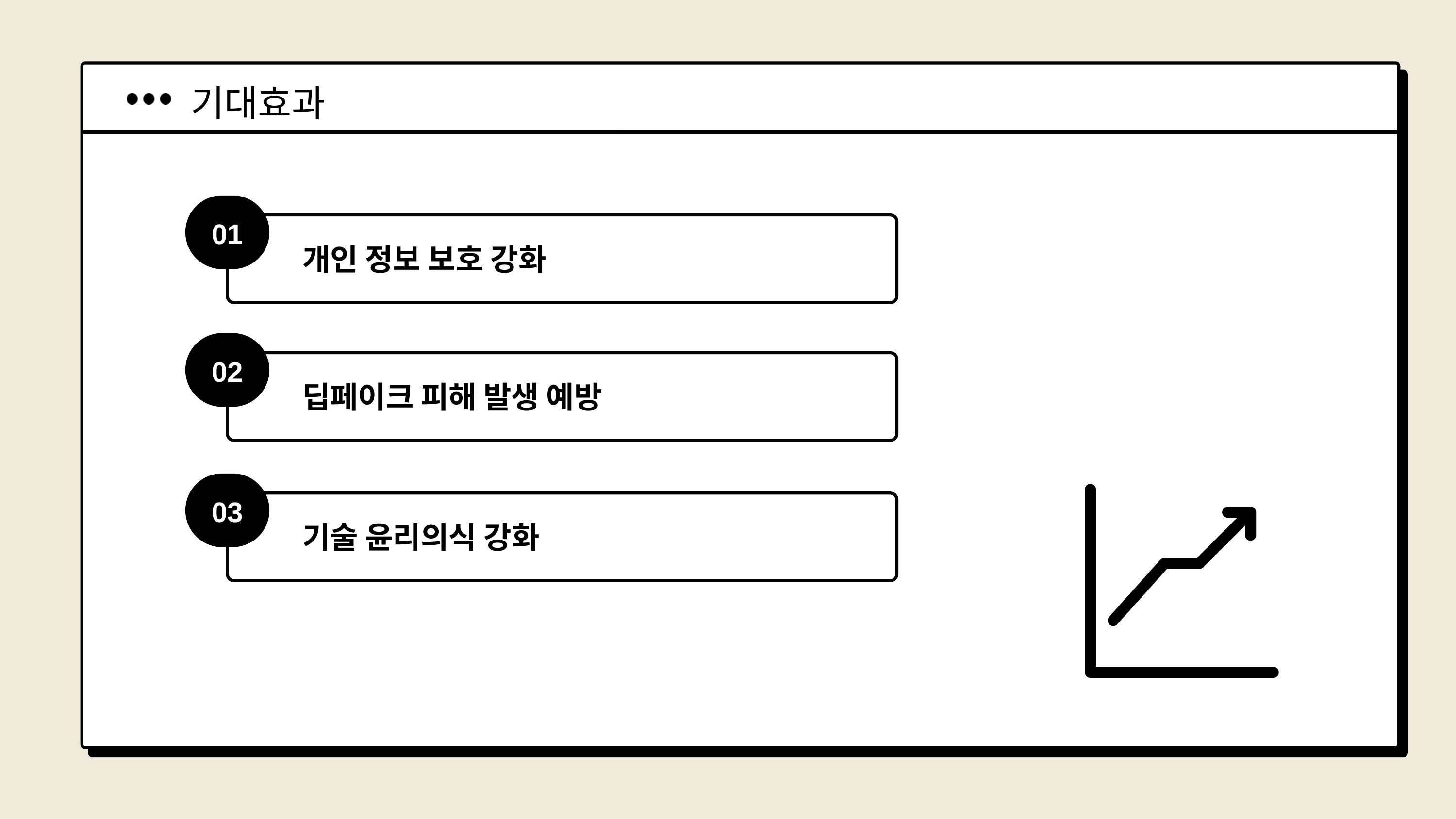

기대효과

01

개인 정보 보호 강화

02

딥페이크 피해 발생 예방

03

기술 윤리의식 강화